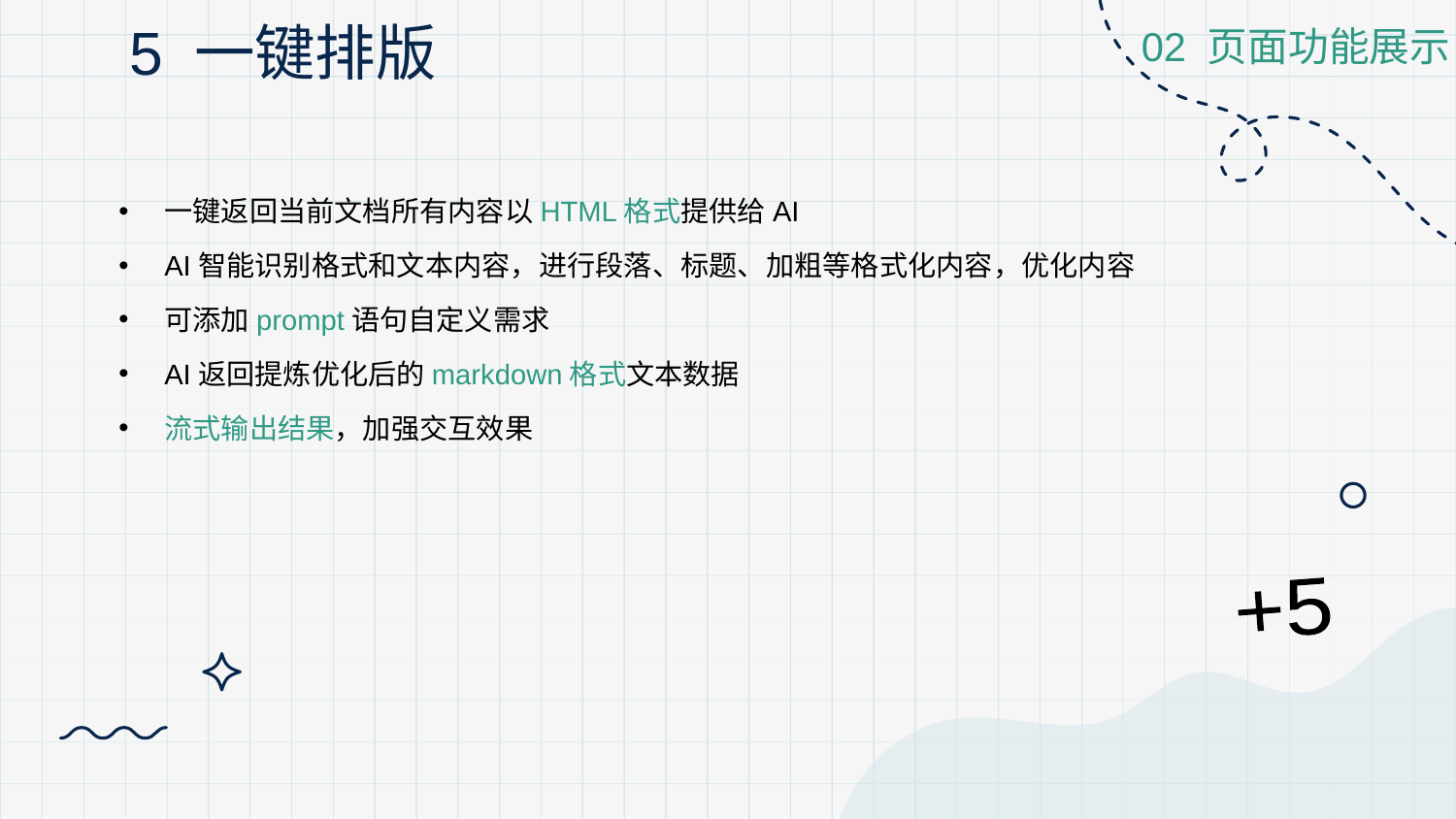

# 5 一键排版

02 页面功能展示
一键返回当前文档所有内容以HTML格式提供给AI
AI智能识别格式和文本内容，进行段落、标题、加粗等格式化内容，优化内容
可添加prompt语句自定义需求
AI返回提炼优化后的markdown格式文本数据
流式输出结果，加强交互效果

+5